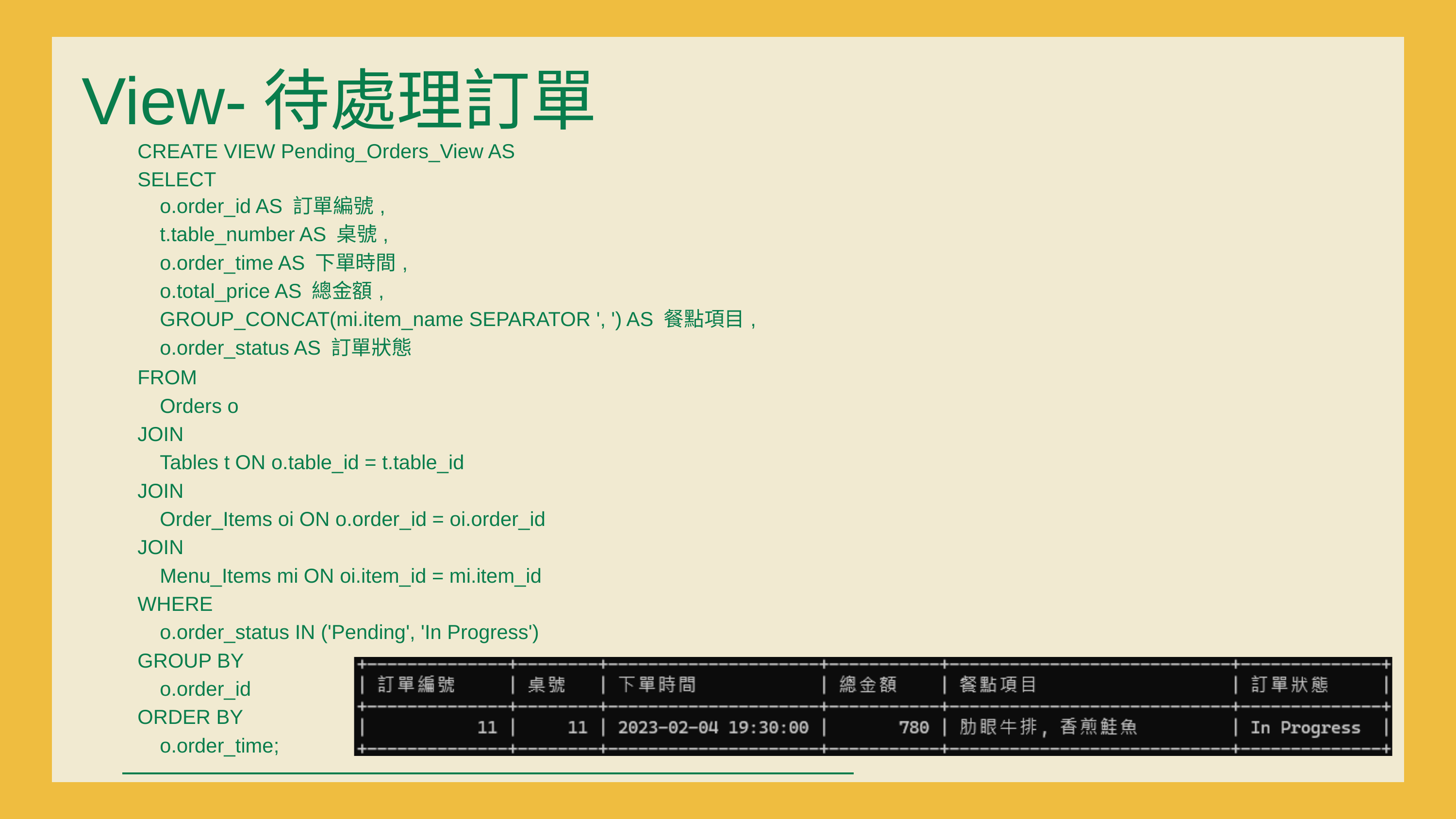

View-待處理訂單
| CREATE VIEW Pending\_Orders\_View AS SELECT o.order\_id AS 訂單編號, t.table\_number AS 桌號, o.order\_time AS 下單時間, o.total\_price AS 總金額, GROUP\_CONCAT(mi.item\_name SEPARATOR ', ') AS 餐點項目, o.order\_status AS 訂單狀態 FROM Orders o JOIN Tables t ON o.table\_id = t.table\_id JOIN Order\_Items oi ON o.order\_id = oi.order\_id JOIN Menu\_Items mi ON oi.item\_id = mi.item\_id WHERE o.order\_status IN ('Pending', 'In Progress') GROUP BY o.order\_id ORDER BY o.order\_time; |
| --- |